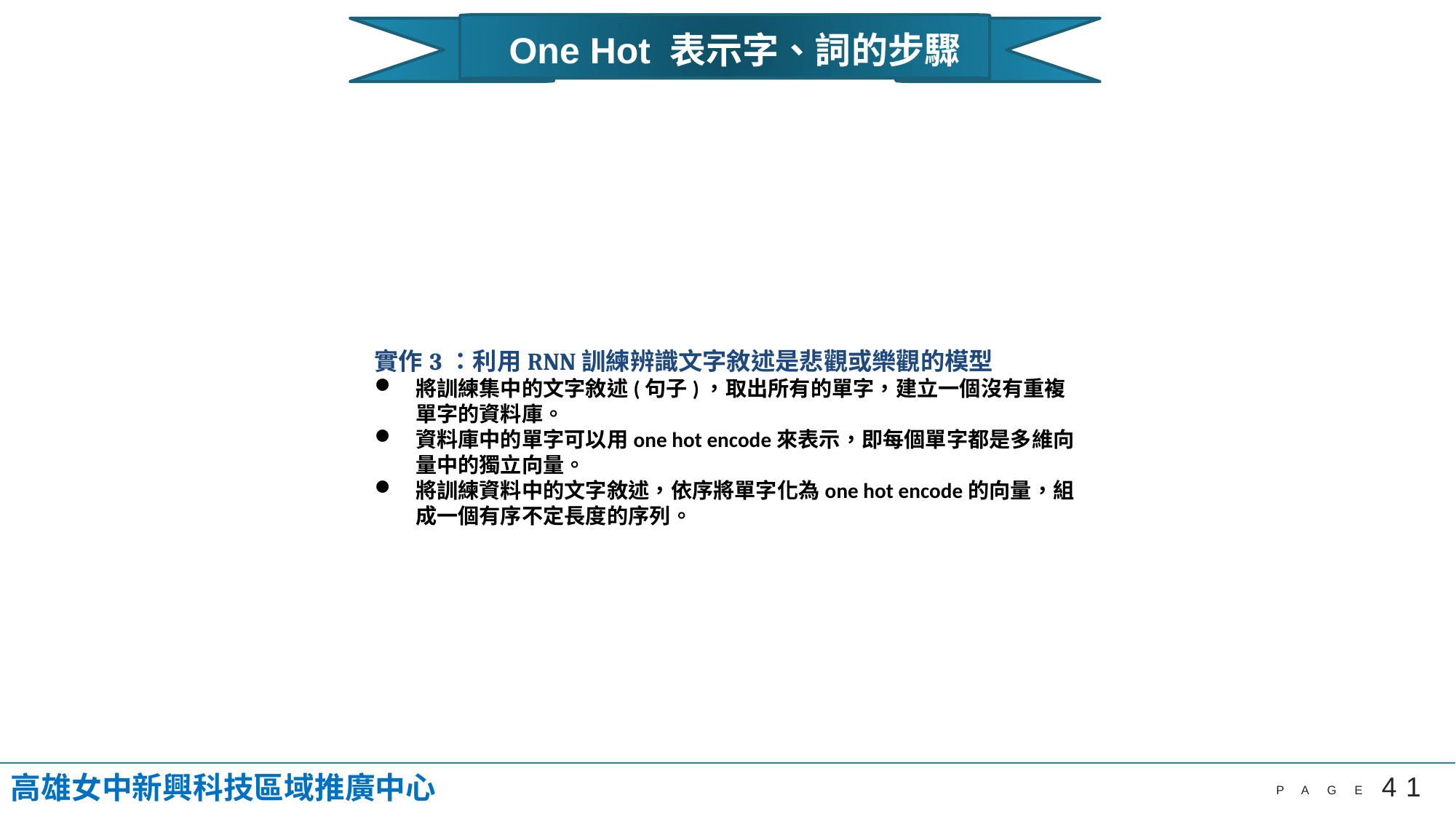

One Hot 表示字、詞的步驟
實作3：利用RNN訓練辨識文字敘述是悲觀或樂觀的模型
將訓練集中的文字敘述(句子)，取出所有的單字，建立一個沒有重複單字的資料庫。
資料庫中的單字可以用one hot encode來表示，即每個單字都是多維向量中的獨立向量。
將訓練資料中的文字敘述，依序將單字化為one hot encode的向量，組成一個有序不定長度的序列。
高雄女中新興科技區域推廣中心